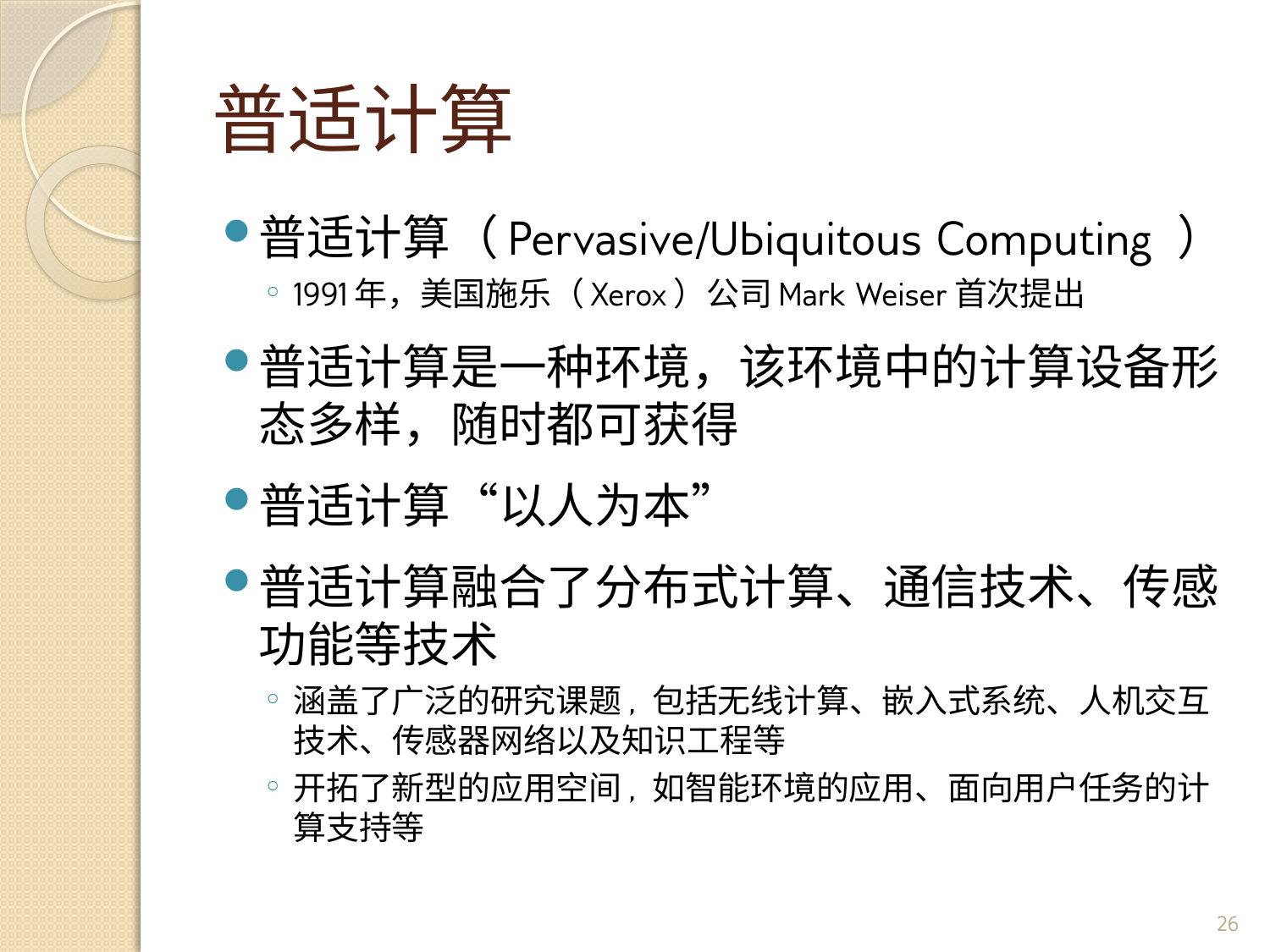

# 普适计算
普适计算（Pervasive/Ubiquitous Computing ）
1991年，美国施乐（Xerox）公司Mark Weiser首次提出
普适计算是一种环境，该环境中的计算设备形态多样，随时都可获得
普适计算“以人为本”
普适计算融合了分布式计算、通信技术、传感功能等技术
涵盖了广泛的研究课题, 包括无线计算、嵌入式系统、人机交互技术、传感器网络以及知识工程等
开拓了新型的应用空间, 如智能环境的应用、面向用户任务的计算支持等
26